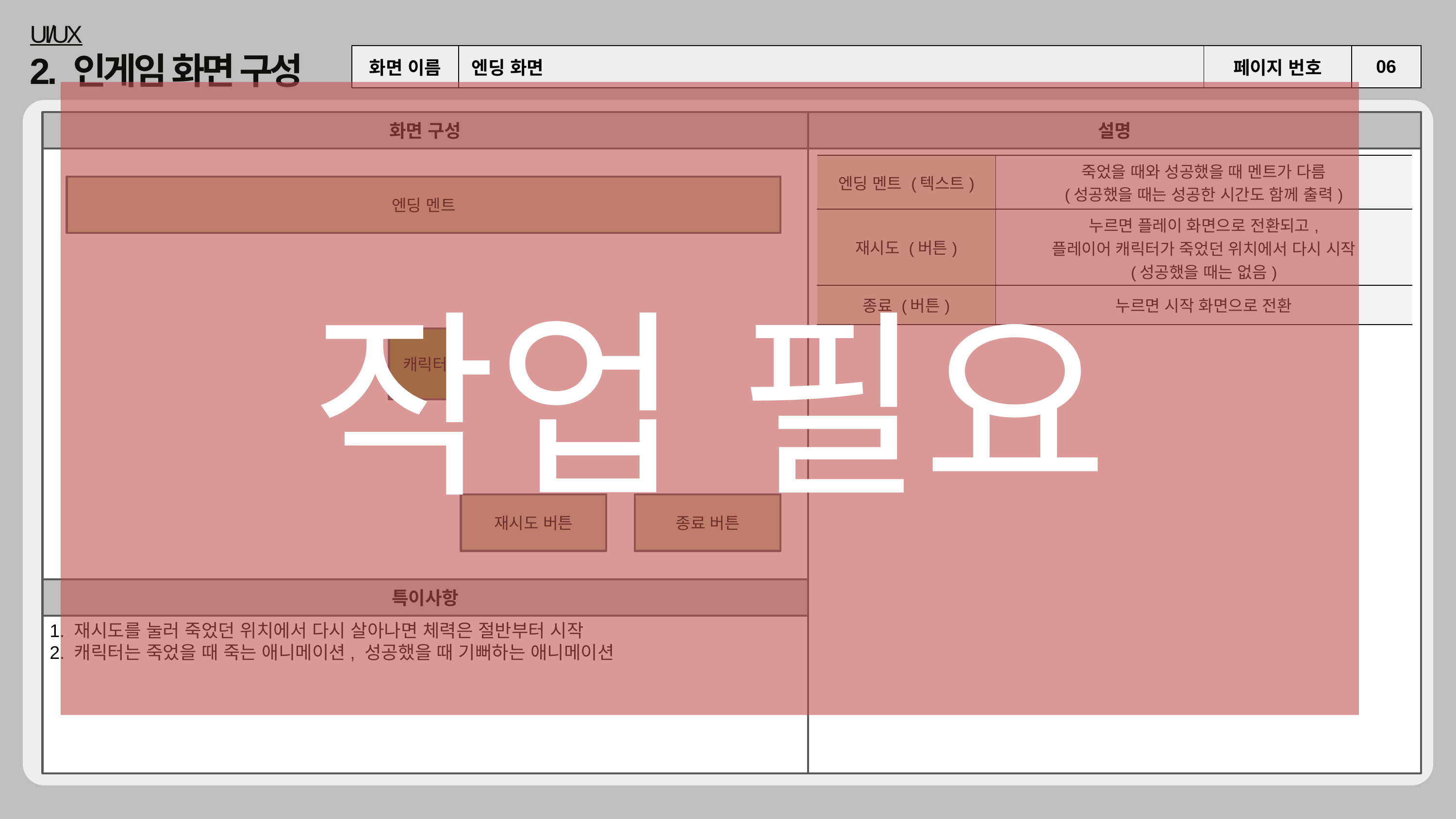

UI/UX
2. 인게임 화면 구성
| 화면 이름 | 엔딩 화면 | 페이지 번호 | 06 |
| --- | --- | --- | --- |
작업 필요

화면 구성
설명

| 엔딩 멘트 (텍스트) | 죽었을 때와 성공했을 때 멘트가 다름 (성공했을 때는 성공한 시간도 함께 출력) |
| --- | --- |
| 재시도 (버튼) | 누르면 플레이 화면으로 전환되고, 플레이어 캐릭터가 죽었던 위치에서 다시 시작 (성공했을 때는 없음) |
| 종료 (버튼) | 누르면 시작 화면으로 전환 |
엔딩 멘트
캐릭터
재시도 버튼
종료 버튼
특이사항
1. 재시도를 눌러 죽었던 위치에서 다시 살아나면 체력은 절반부터 시작
2. 캐릭터는 죽었을 때 죽는 애니메이션, 성공했을 때 기뻐하는 애니메이션